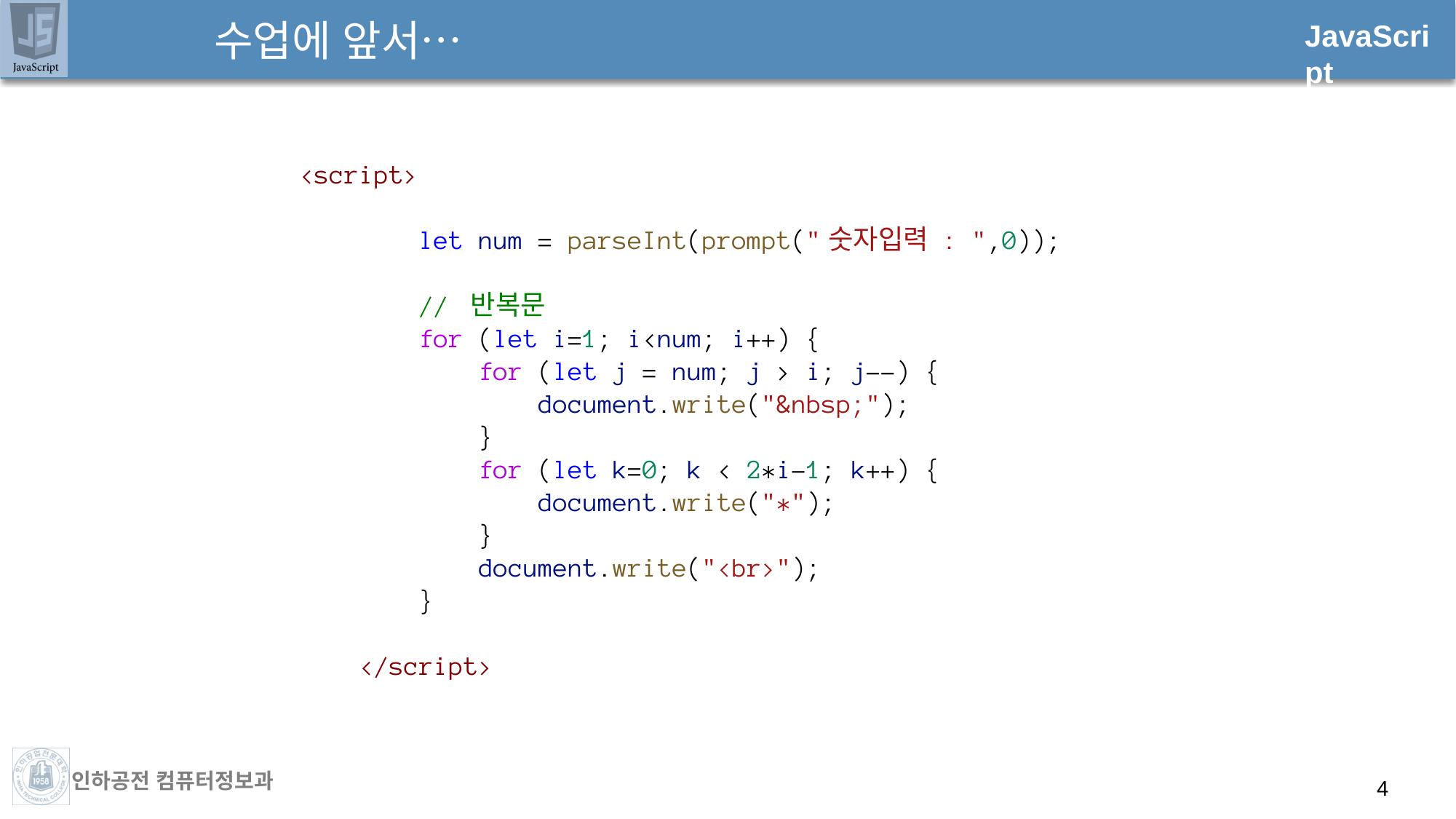

# 수업에 앞서…
<script>

        let num = parseInt(prompt("숫자입력 : ",0));
        // 반복문
        for (let i=1; i<num; i++) {
            for (let j = num; j > i; j--) {
                document.write("&nbsp;");
            }
            for (let k=0; k < 2*i-1; k++) {
                document.write("*");
            }
            document.write("<br>");
        }
    </script>